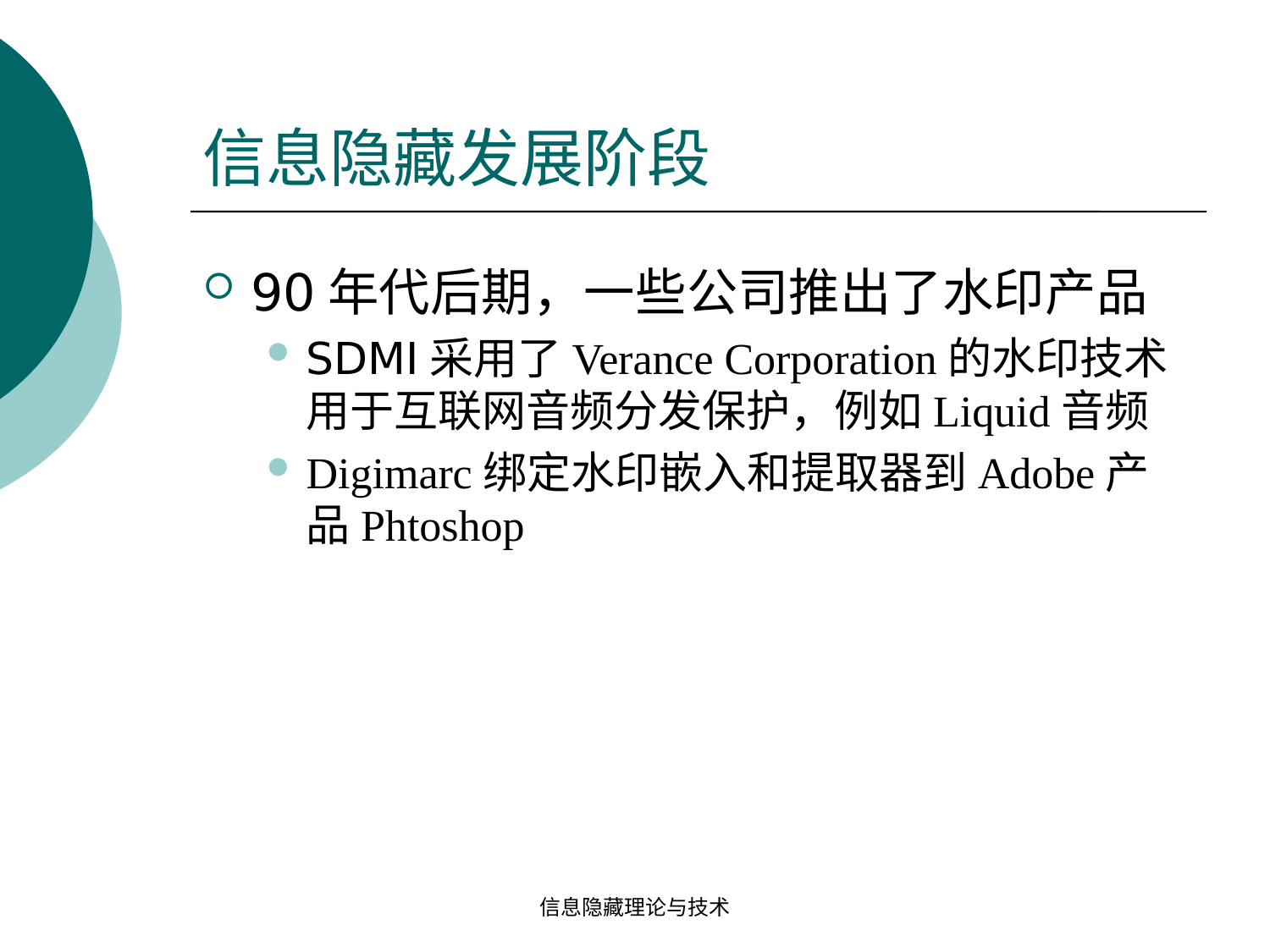

# 信息隐藏发展阶段
90年代后期，一些公司推出了水印产品
SDMI采用了Verance Corporation的水印技术用于互联网音频分发保护，例如Liquid音频
Digimarc绑定水印嵌入和提取器到Adobe产品Phtoshop

信息隐藏理论与技术
51